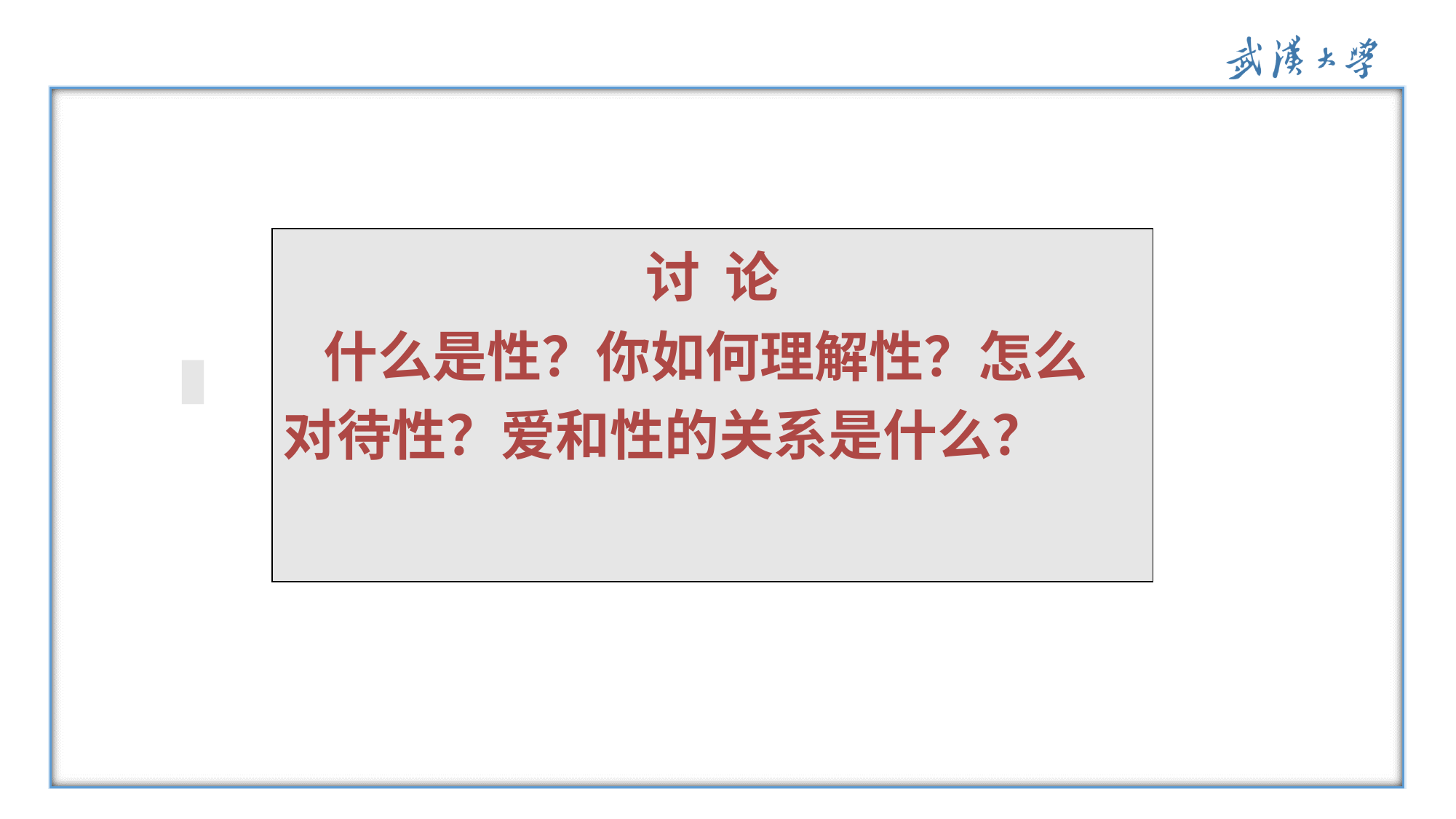

| 讨 论 什么是性？你如何理解性？怎么对待性？爱和性的关系是什么？ |
| --- |